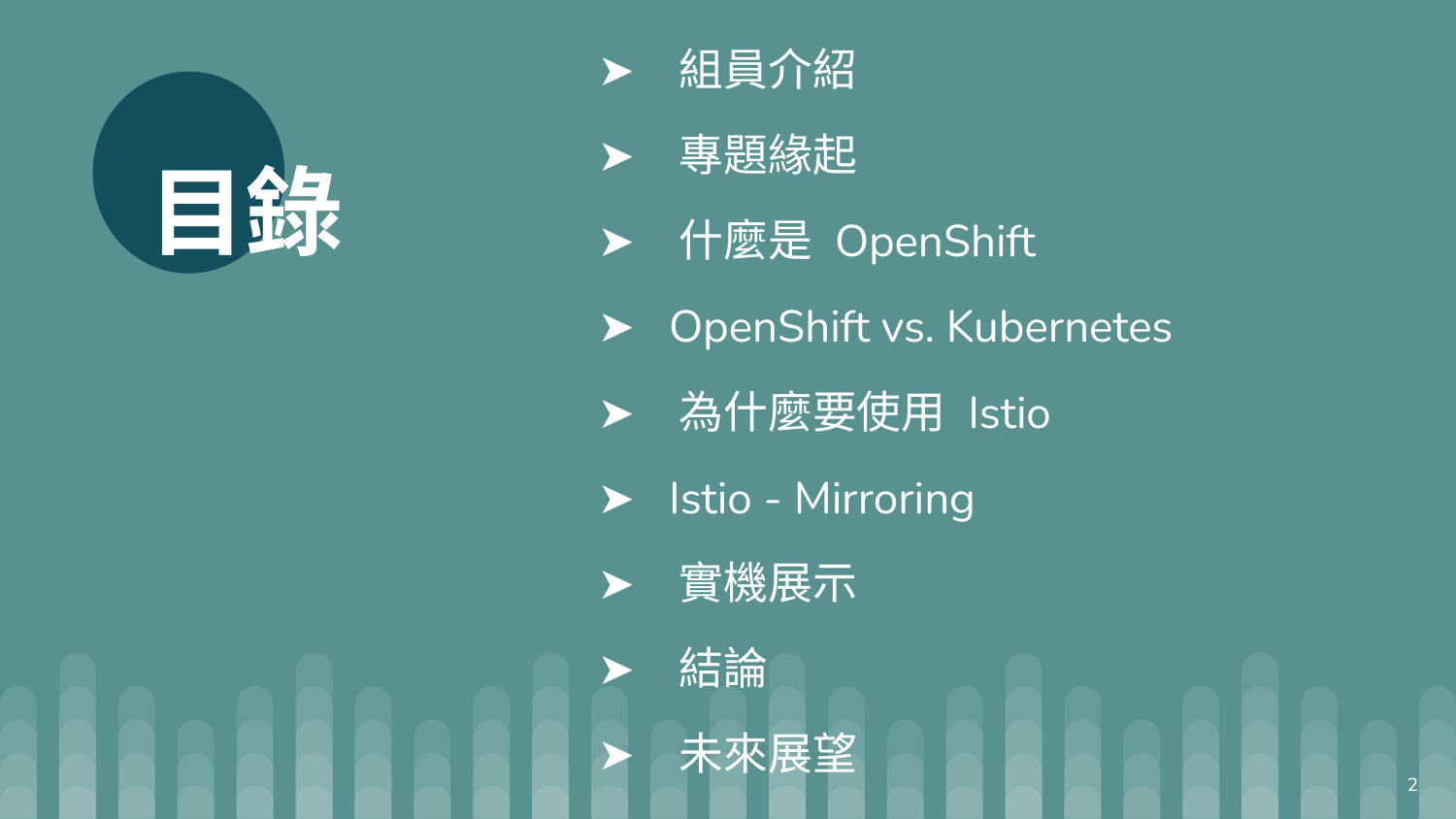

➤   組員介紹
➤   專題緣起
➤   什麼是 OpenShift
➤   OpenShift vs. Kubernetes
➤   為什麼要使用 Istio
➤   Istio - Mirroring
➤   實機展示
➤   結論
➤   未來展望

# 目錄
2